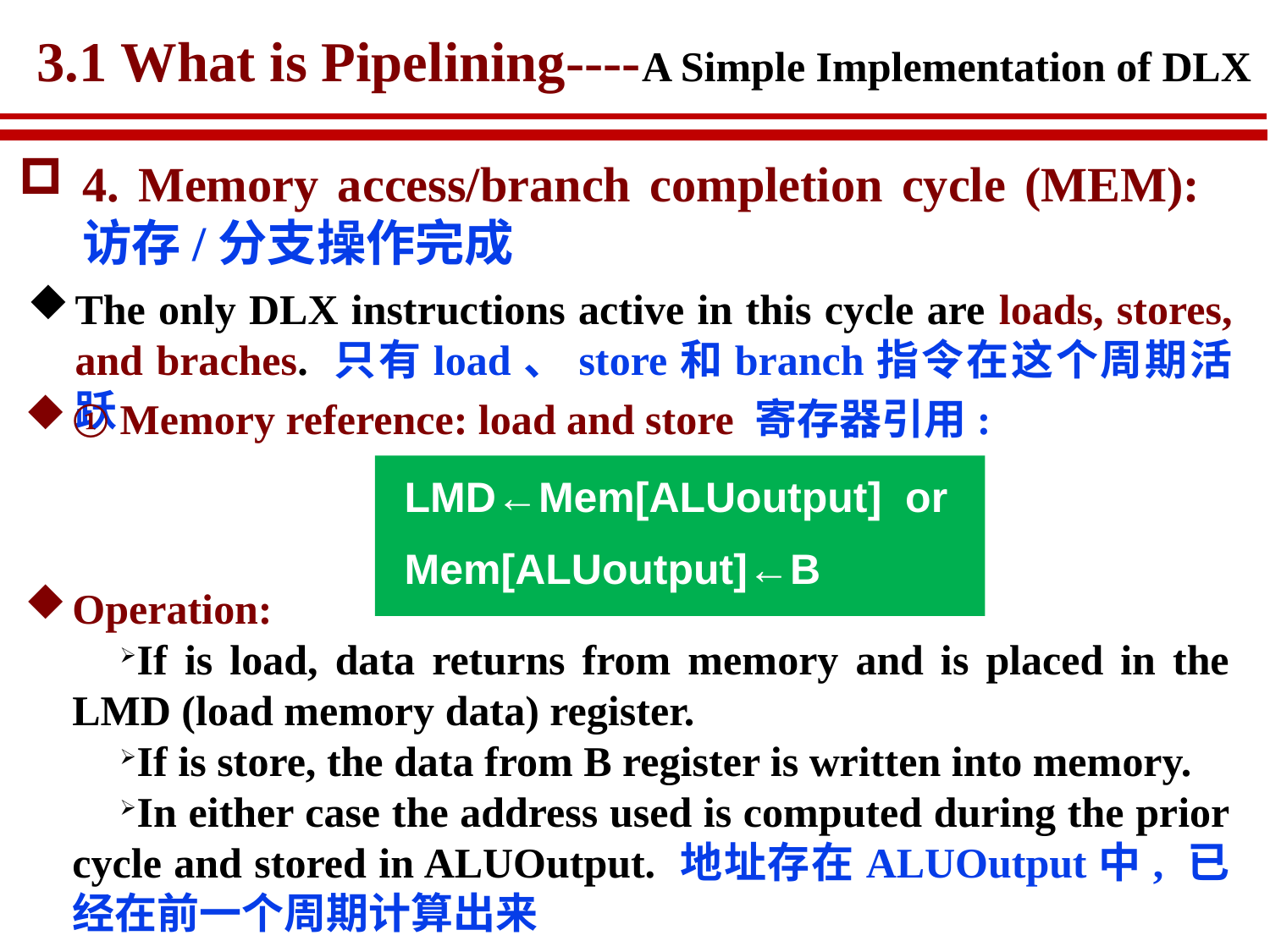

# 3.1 What is Pipelining----A Simple Implementation of DLX
4. Memory access/branch completion cycle (MEM):访存/分支操作完成
The only DLX instructions active in this cycle are loads, stores, and braches. 只有load、store和branch指令在这个周期活跃
① Memory reference: load and store 寄存器引用:

LMD←Mem[ALUoutput]  or
Mem[ALUoutput]←B
Operation:
If is load, data returns from memory and is placed in the LMD (load memory data) register.
If is store, the data from B register is written into memory.
In either case the address used is computed during the prior cycle and stored in ALUOutput. 地址存在ALUOutput中, 已经在前一个周期计算出来